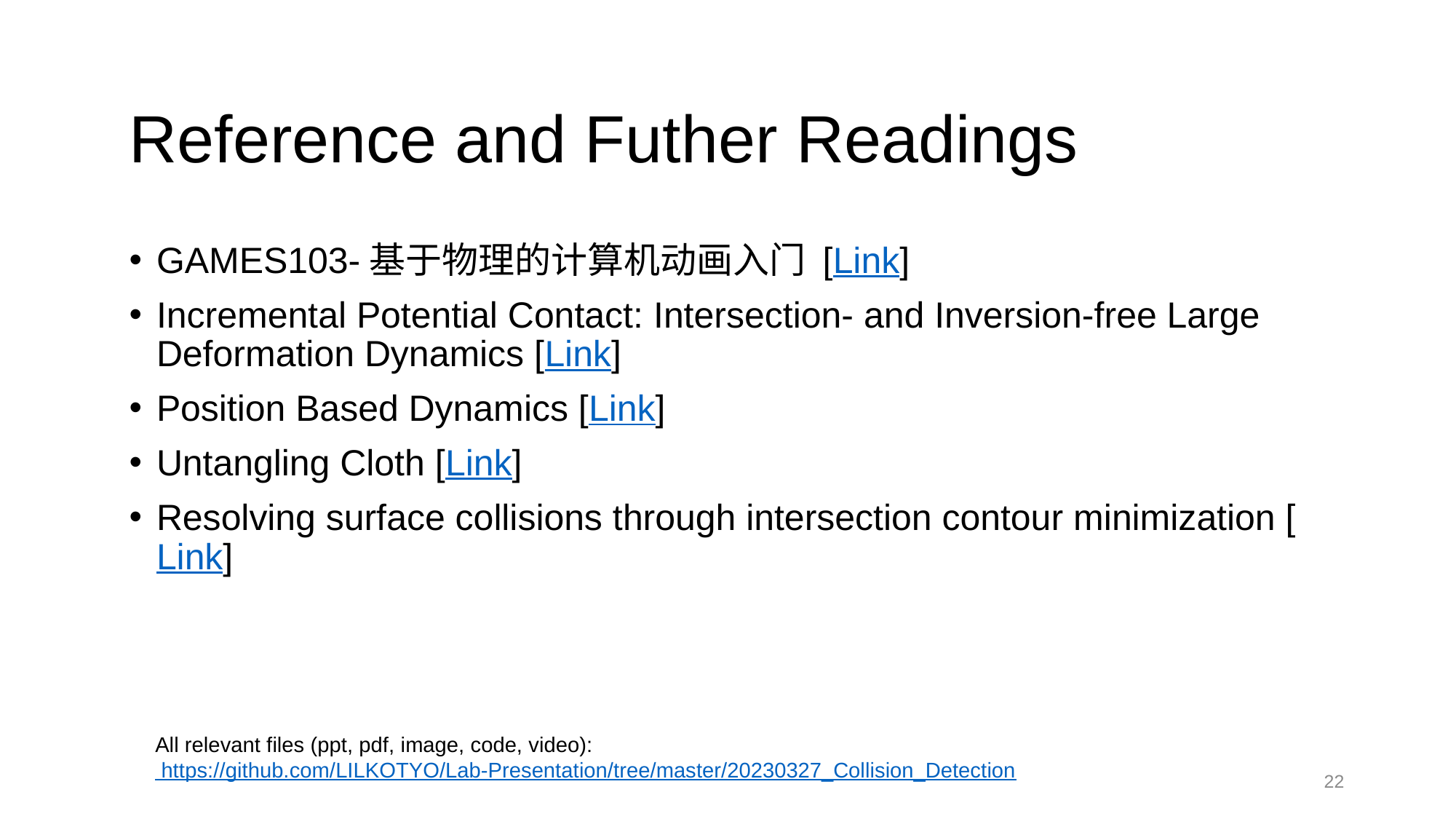

Reference and Futher Readings
GAMES103-基于物理的计算机动画入门 [Link]
Incremental Potential Contact: Intersection- and Inversion-free Large Deformation Dynamics [Link]
Position Based Dynamics [Link]
Untangling Cloth [Link]
Resolving surface collisions through intersection contour minimization [Link]

All relevant files (ppt, pdf, image, code, video):
 https://github.com/LILKOTYO/Lab-Presentation/tree/master/20230327_Collision_Detection
22